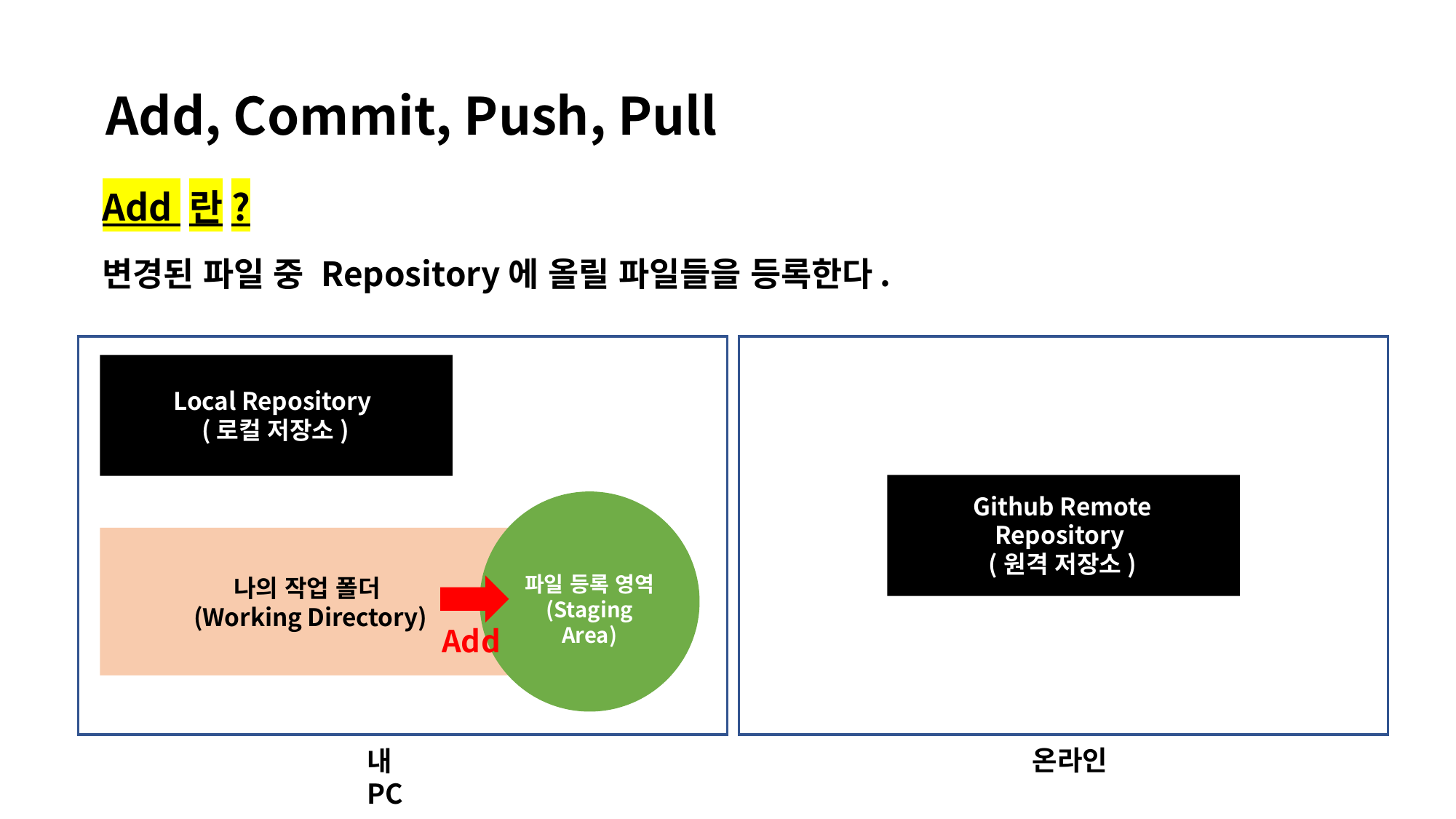

Add, Commit, Push, Pull
Add 란?
변경된 파일 중 Repository에 올릴 파일들을 등록한다.

Local Repository
(로컬 저장소)

Github Remote Repository
(원격 저장소)

파일 등록 영역
(Staging Area)

나의 작업 폴더
(Working Directory)

Add
온라인
내 PC